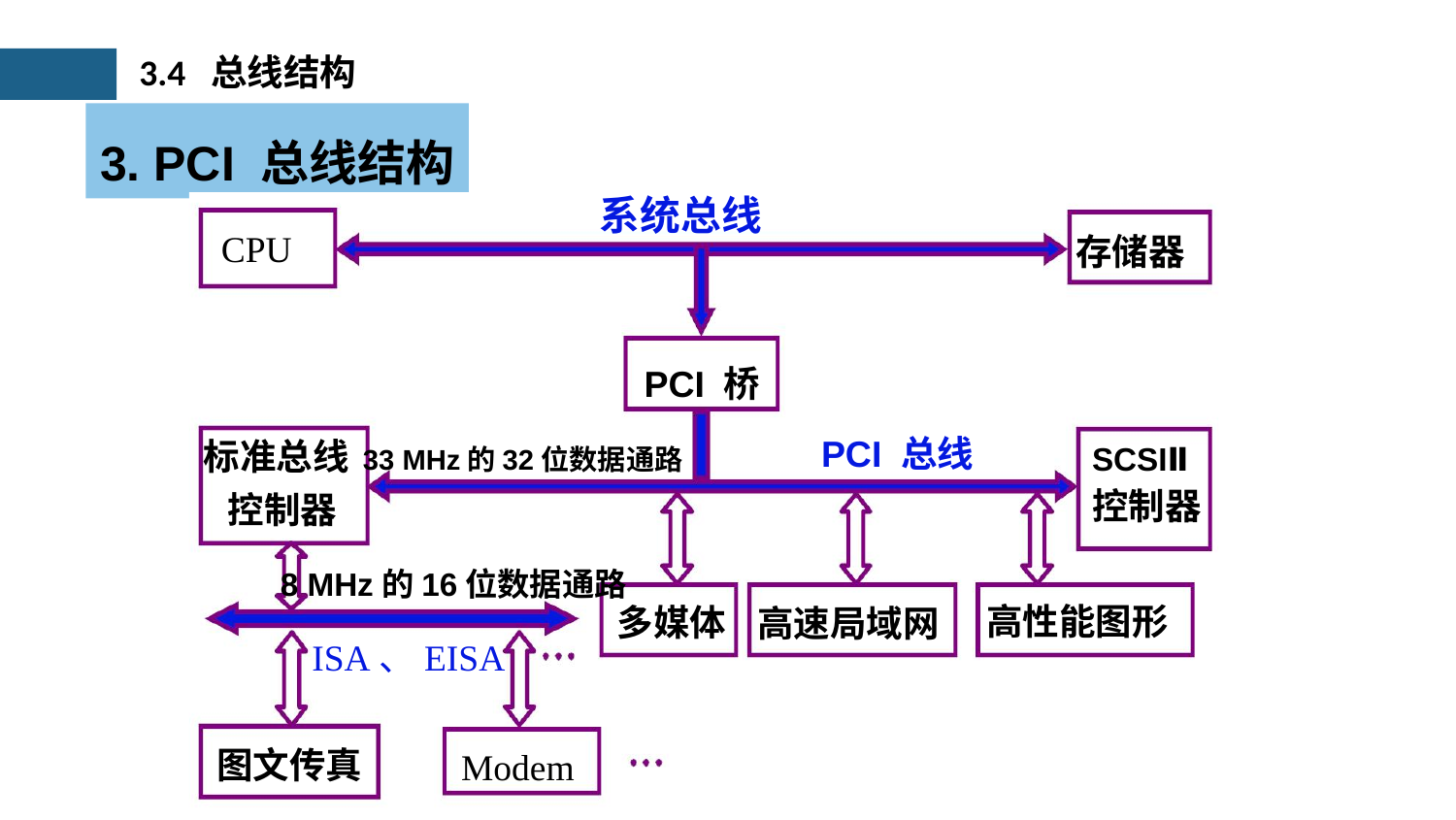

3.4  总线结构
3. PCI 总线结构
系统总线

CPU
存储器
PCI 桥
PCI 总线
33 MHz的32位数据通路
标准总线
控制器
SCSIⅡ
控制器
8 MHz的16位数据通路
高性能图形
多媒体
高速局域网
ISA、EISA
Modem
图文传真